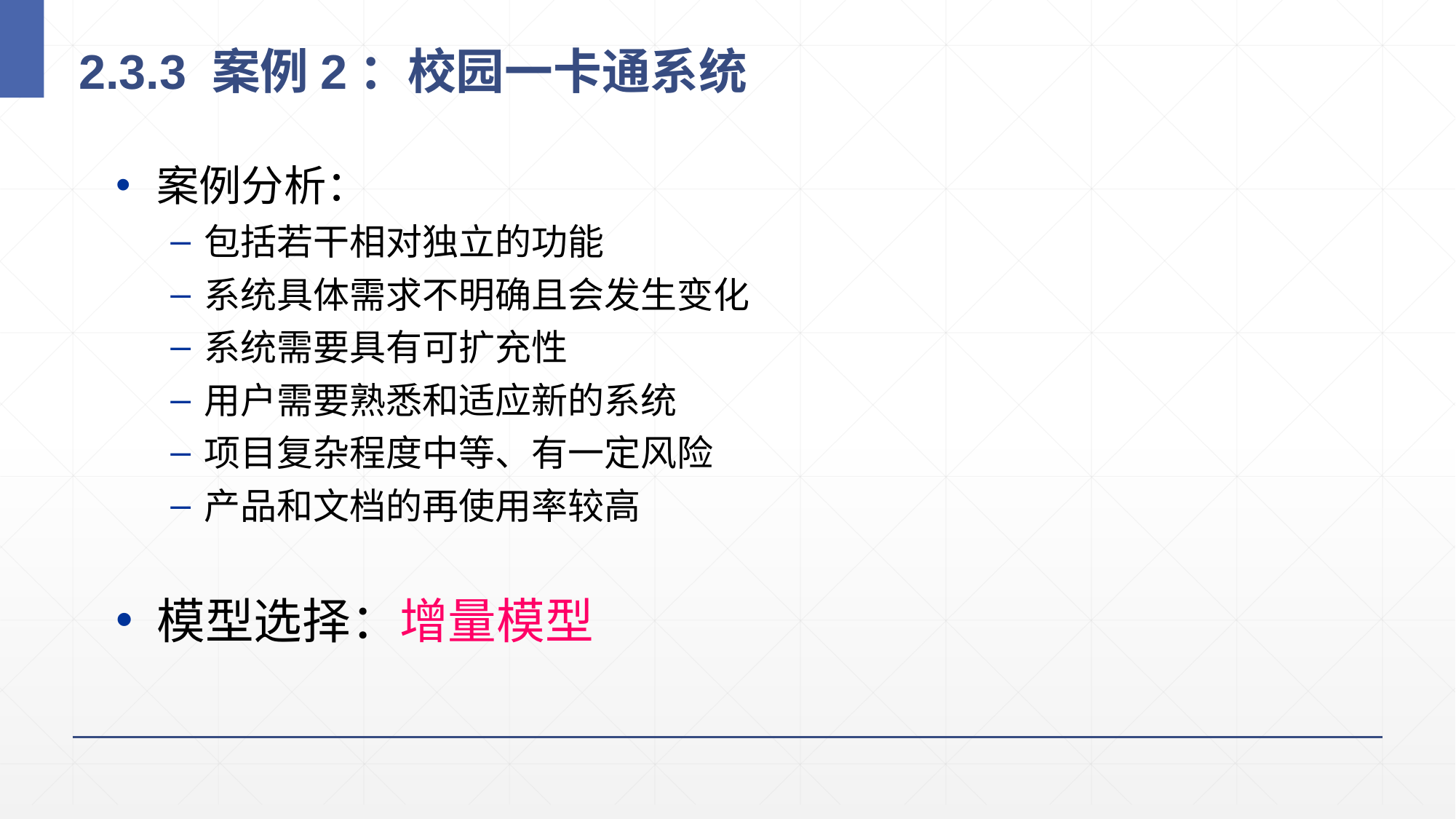

# 2.3.3 案例2：校园一卡通系统
案例分析：
包括若干相对独立的功能
系统具体需求不明确且会发生变化
系统需要具有可扩充性
用户需要熟悉和适应新的系统
项目复杂程度中等、有一定风险
产品和文档的再使用率较高

模型选择：增量模型